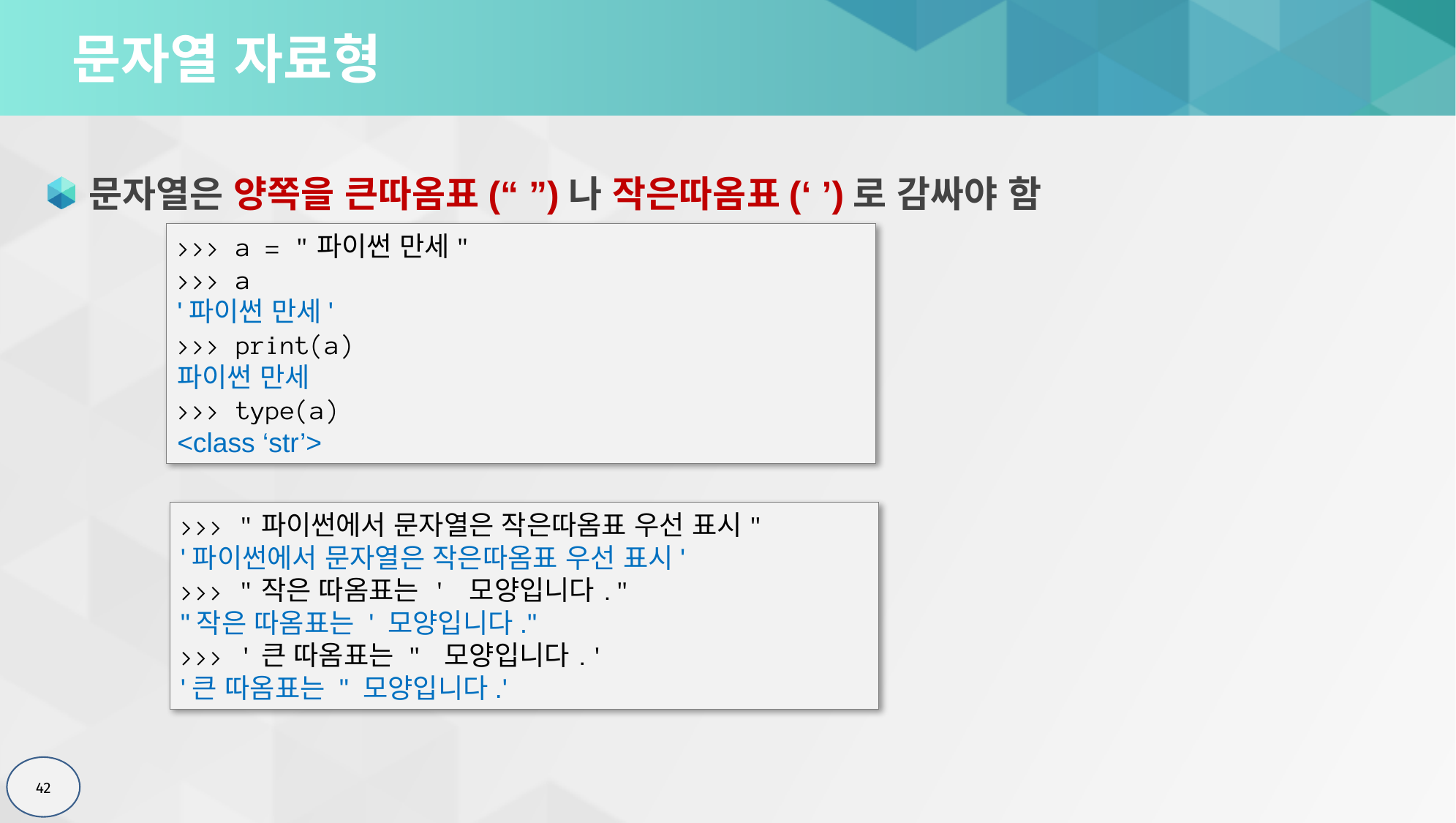

# 문자열 자료형
문자열은 양쪽을 큰따옴표(“ ”)나 작은따옴표(‘ ’)로 감싸야 함
>>> a = "파이썬 만세"
>>> a
'파이썬 만세'
>>> print(a)
파이썬 만세
>>> type(a)
<class ‘str’>
>>> "파이썬에서 문자열은 작은따옴표 우선 표시"
'파이썬에서 문자열은 작은따옴표 우선 표시'
>>> "작은 따옴표는 ' 모양입니다."
"작은 따옴표는 ' 모양입니다."
>>> '큰 따옴표는 " 모양입니다.'
'큰 따옴표는 " 모양입니다.'